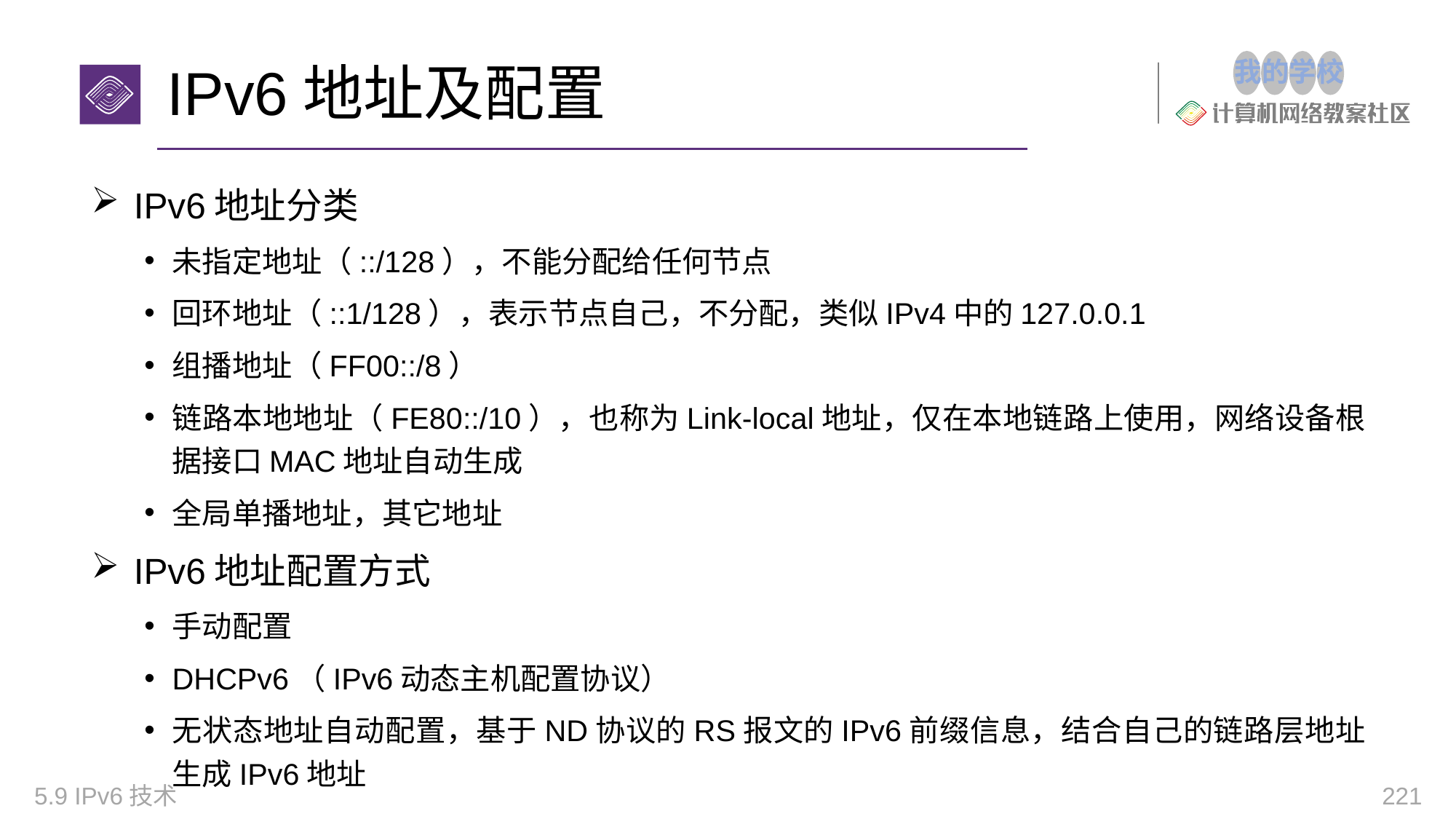

# IPv6地址及配置
IPv6地址分类
未指定地址（::/128），不能分配给任何节点
回环地址（::1/128），表示节点自己，不分配，类似IPv4中的127.0.0.1
组播地址（FF00::/8）
链路本地地址（FE80::/10），也称为Link-local地址，仅在本地链路上使用，网络设备根据接口MAC地址自动生成
全局单播地址，其它地址
IPv6地址配置方式
手动配置
DHCPv6（IPv6动态主机配置协议）
无状态地址自动配置，基于ND协议的RS报文的IPv6前缀信息，结合自己的链路层地址生成IPv6地址
5.9 IPv6技术
221